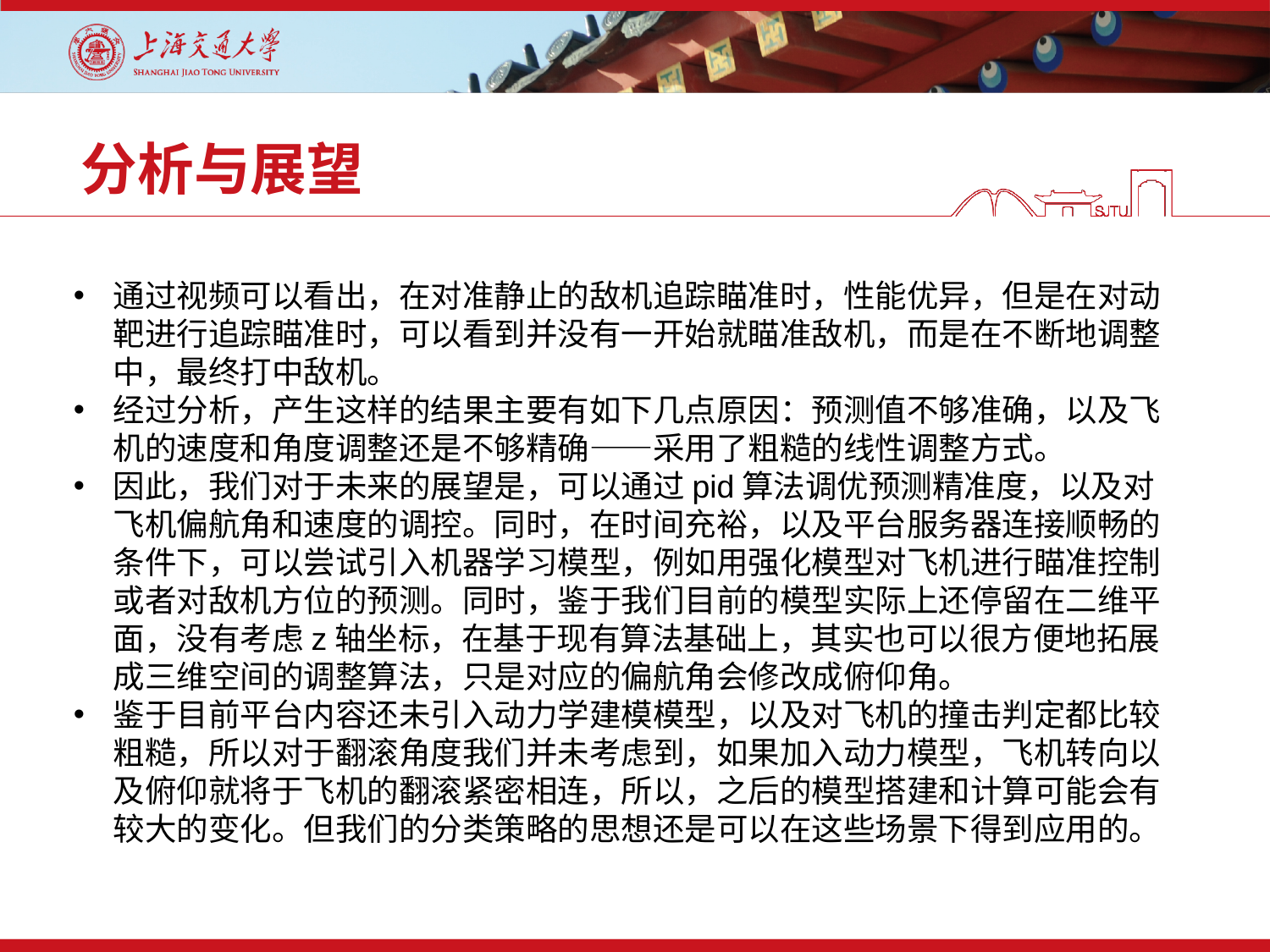

# 分析与展望
通过视频可以看出，在对准静止的敌机追踪瞄准时，性能优异，但是在对动靶进行追踪瞄准时，可以看到并没有一开始就瞄准敌机，而是在不断地调整中，最终打中敌机。
经过分析，产生这样的结果主要有如下几点原因：预测值不够准确，以及飞机的速度和角度调整还是不够精确——采用了粗糙的线性调整方式。
因此，我们对于未来的展望是，可以通过pid算法调优预测精准度，以及对飞机偏航角和速度的调控。同时，在时间充裕，以及平台服务器连接顺畅的条件下，可以尝试引入机器学习模型，例如用强化模型对飞机进行瞄准控制或者对敌机方位的预测。同时，鉴于我们目前的模型实际上还停留在二维平面，没有考虑z轴坐标，在基于现有算法基础上，其实也可以很方便地拓展成三维空间的调整算法，只是对应的偏航角会修改成俯仰角。
鉴于目前平台内容还未引入动力学建模模型，以及对飞机的撞击判定都比较粗糙，所以对于翻滚角度我们并未考虑到，如果加入动力模型，飞机转向以及俯仰就将于飞机的翻滚紧密相连，所以，之后的模型搭建和计算可能会有较大的变化。但我们的分类策略的思想还是可以在这些场景下得到应用的。